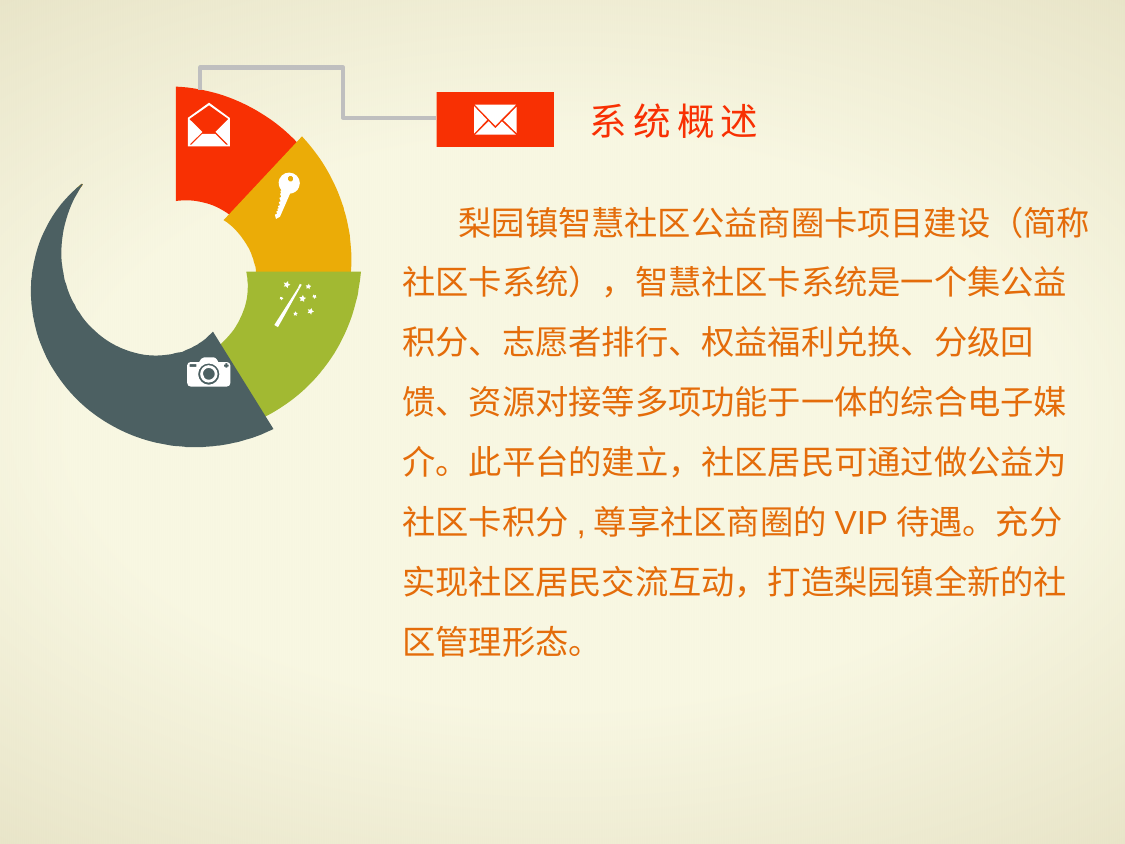

系统概述

梨园镇智慧社区公益商圈卡项目建设（简称社区卡系统），智慧社区卡系统是一个集公益积分、志愿者排行、权益福利兑换、分级回馈、资源对接等多项功能于一体的综合电子媒介。此平台的建立，社区居民可通过做公益为社区卡积分,尊享社区商圈的VIP待遇。充分实现社区居民交流互动，打造梨园镇全新的社区管理形态。